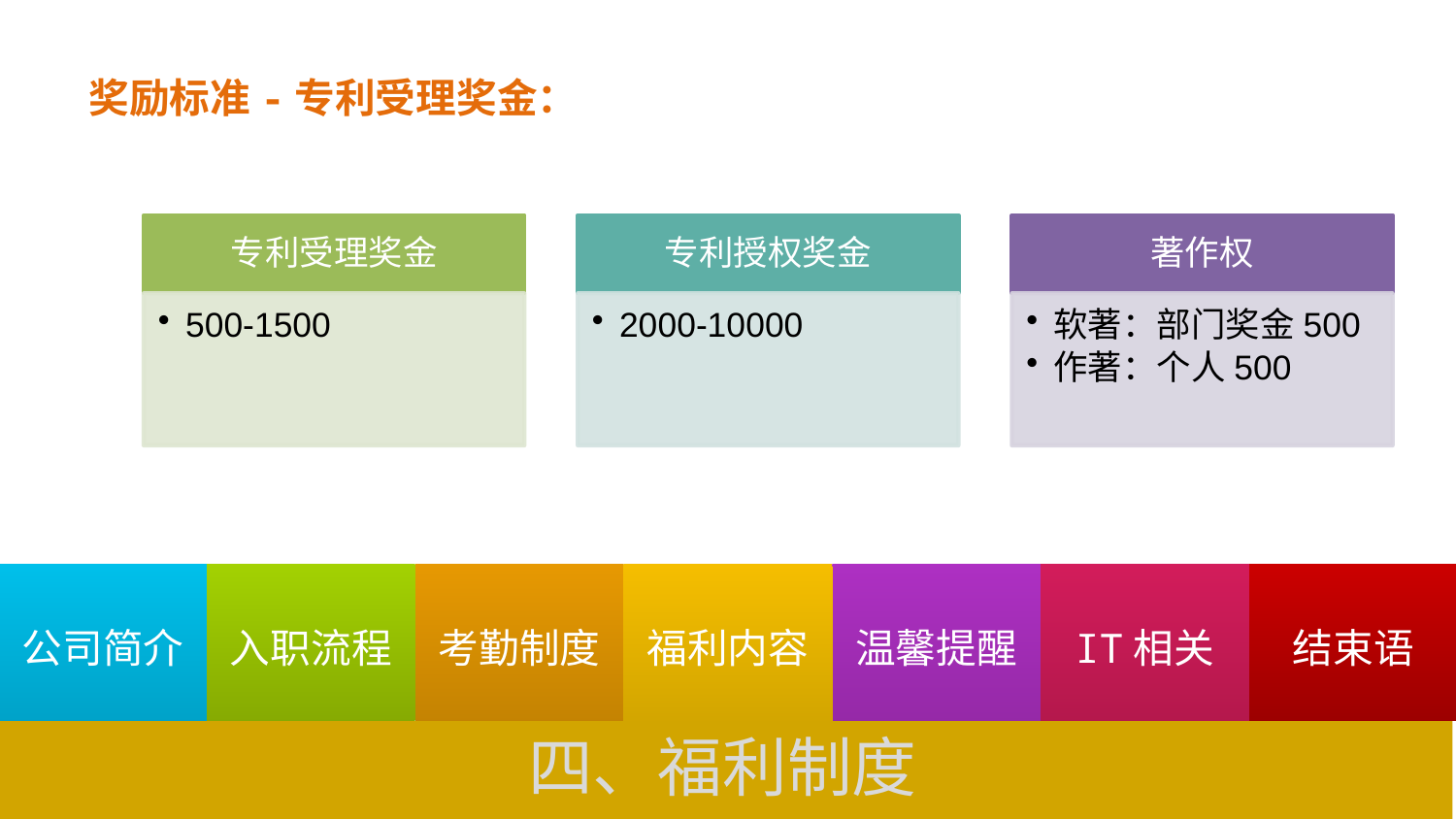

奖励标准-专利受理奖金：
专利受理奖金
500-1500
专利授权奖金
2000-10000
著作权
软著：部门奖金500
作著：个人500

四、福利制度

结束语
温馨提醒
IT相关
公司简介
入职流程
考勤制度
福利内容